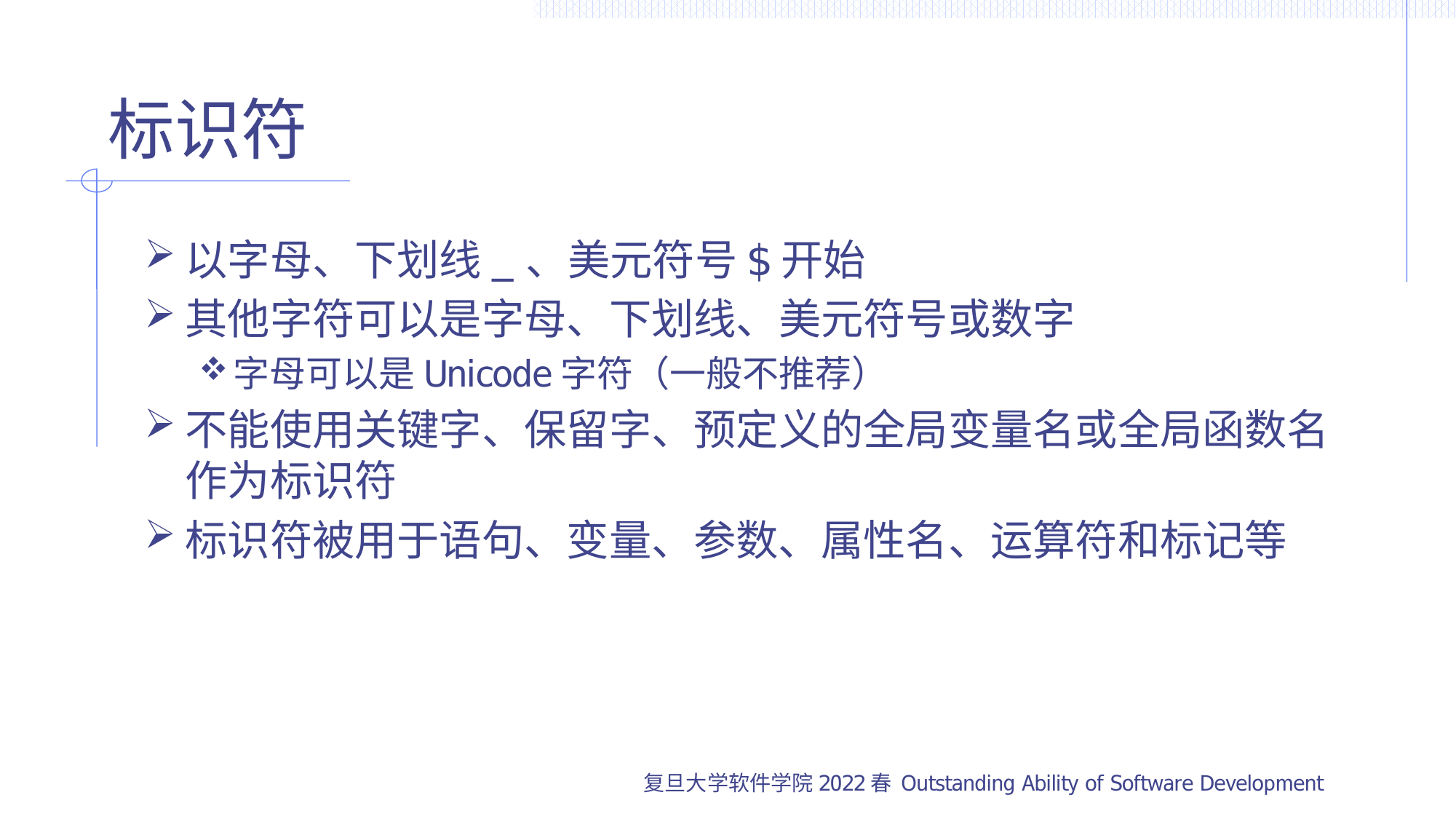

# 标识符
以字母、下划线_、美元符号$开始
其他字符可以是字母、下划线、美元符号或数字
字母可以是Unicode字符（一般不推荐）
不能使用关键字、保留字、预定义的全局变量名或全局函数名作为标识符
标识符被用于语句、变量、参数、属性名、运算符和标记等